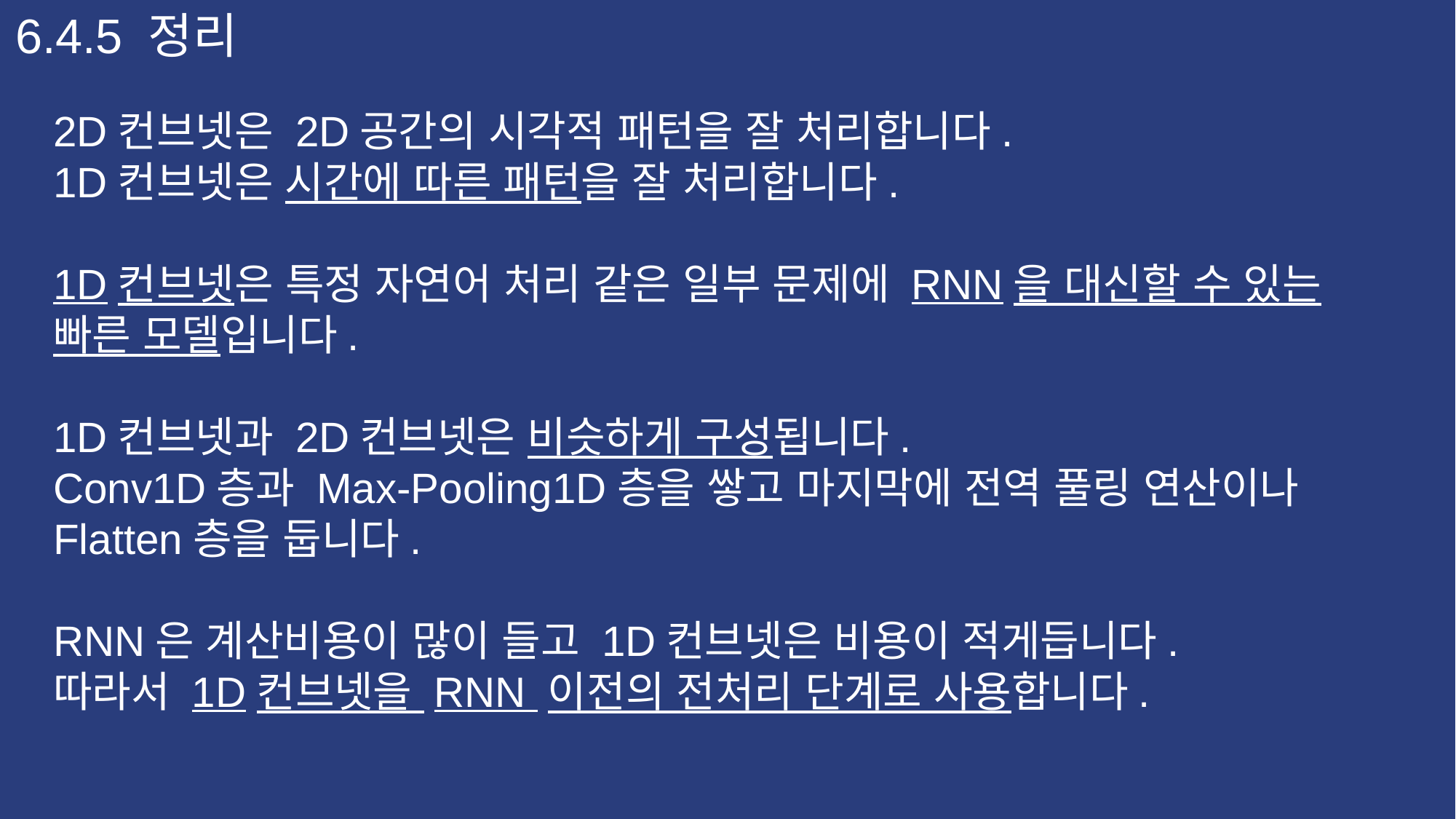

6.4.5 정리
2D컨브넷은 2D공간의 시각적 패턴을 잘 처리합니다.
1D컨브넷은 시간에 따른 패턴을 잘 처리합니다.

1D컨브넷은 특정 자연어 처리 같은 일부 문제에 RNN을 대신할 수 있는 빠른 모델입니다.

1D컨브넷과 2D컨브넷은 비슷하게 구성됩니다.
Conv1D층과 Max-Pooling1D층을 쌓고 마지막에 전역 풀링 연산이나 Flatten층을 둡니다.

RNN은 계산비용이 많이 들고 1D컨브넷은 비용이 적게듭니다.
따라서 1D컨브넷을 RNN 이전의 전처리 단계로 사용합니다.